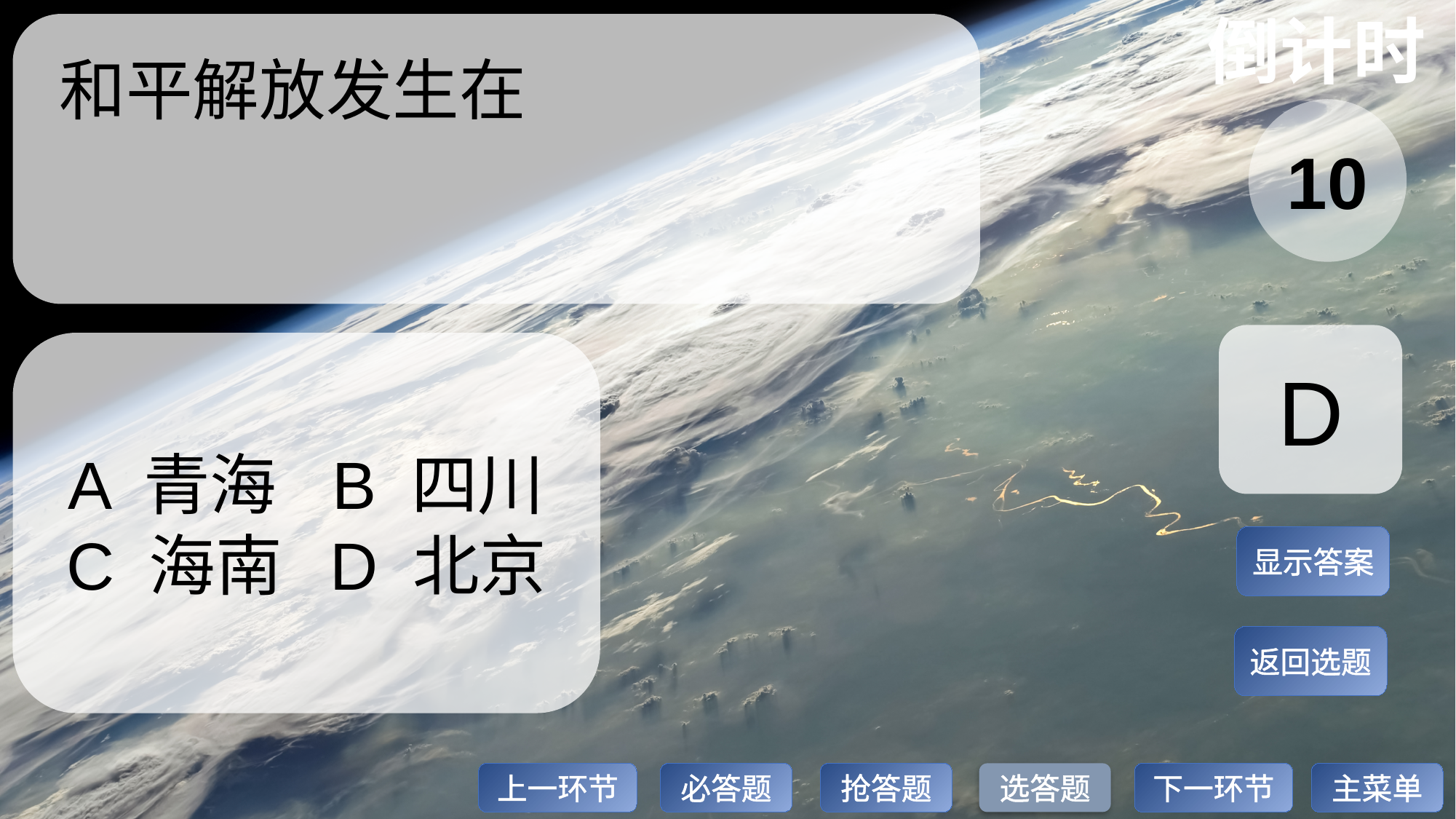

倒计时

和平解放发生在
10
D
A 青海	  B 四川
C 海南	  D 北京
显示答案
返回选题
上一环节
必答题
抢答题
选答题
下一环节
主菜单